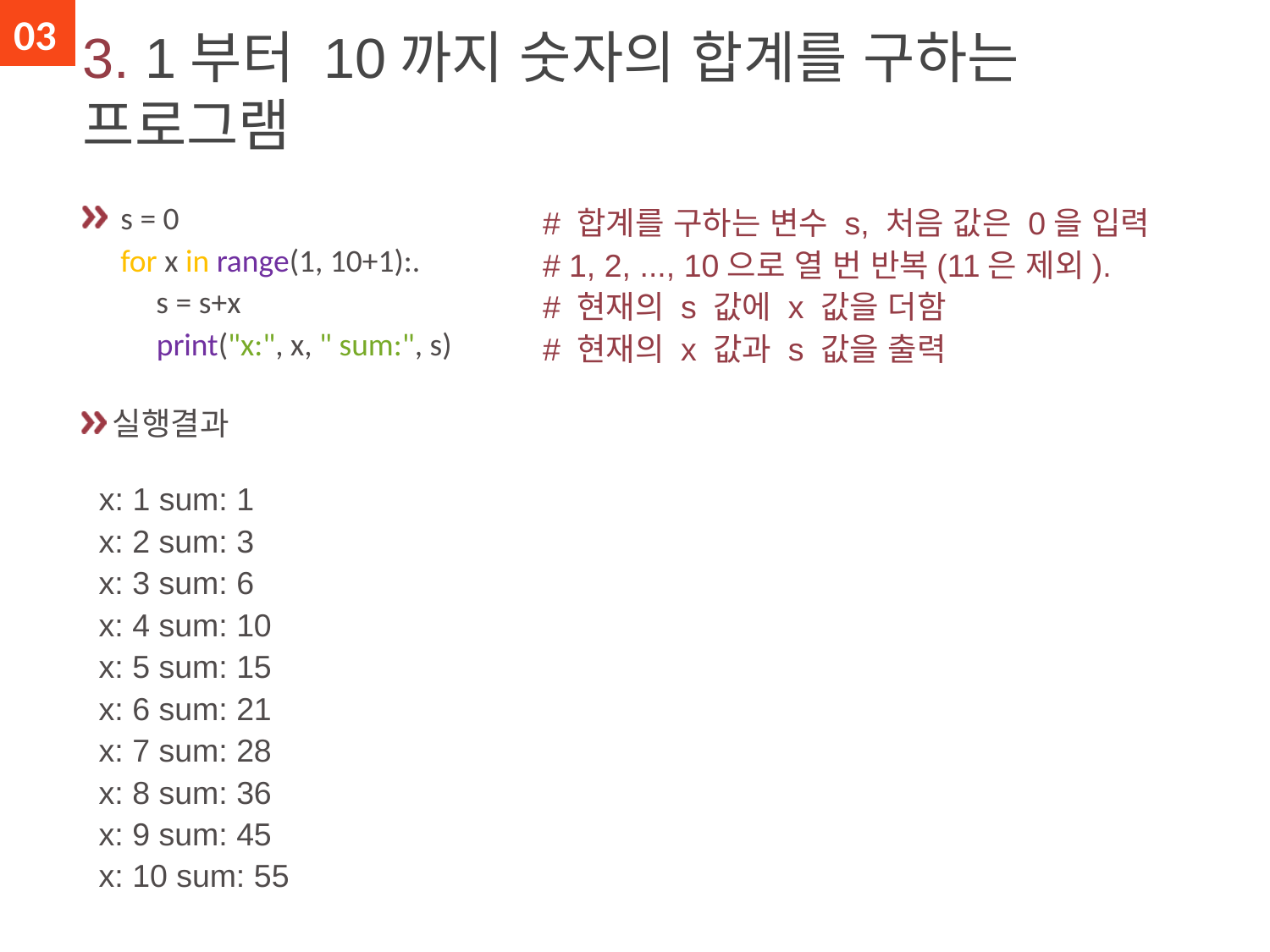

03
# 3. 1부터 10까지 숫자의 합계를 구하는 프로그램
 s = 0
 for x in range(1, 10+1):.
      s = s+x
      print("x:", x, " sum:", s)
# 합계를 구하는 변수 s, 처음 값은 0을 입력 # 1, 2, ..., 10으로 열 번 반복(11은 제외). # 현재의 s 값에 x 값을 더함 # 현재의 x 값과 s 값을 출력
실행결과
  x: 1 sum: 1
  x: 2 sum: 3
  x: 3 sum: 6
  x: 4 sum: 10
  x: 5 sum: 15
  x: 6 sum: 21
  x: 7 sum: 28
  x: 8 sum: 36
  x: 9 sum: 45
  x: 10 sum: 55